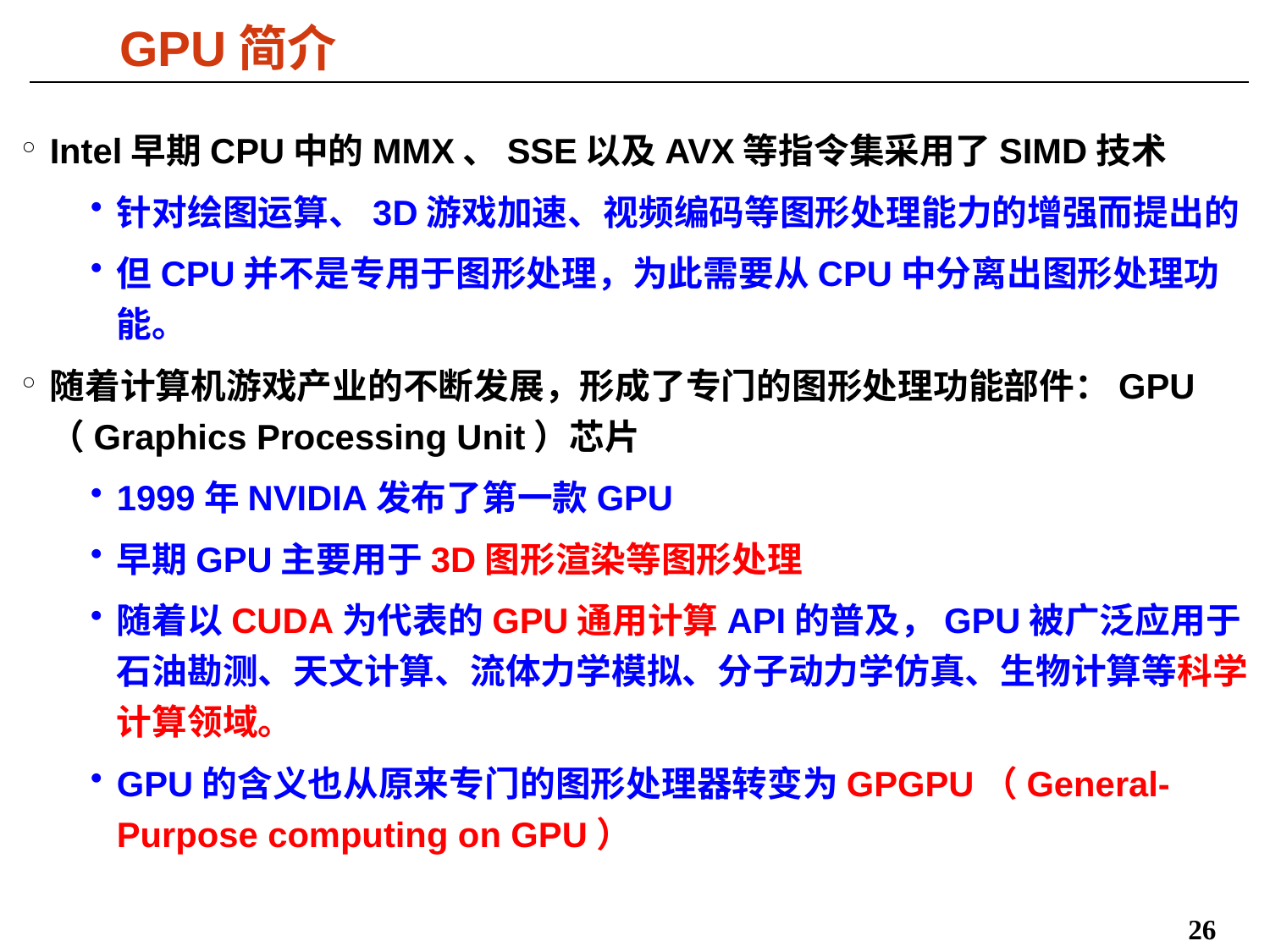

# GPU简介
Intel早期CPU中的MMX、SSE以及AVX等指令集采用了SIMD技术
针对绘图运算、3D游戏加速、视频编码等图形处理能力的增强而提出的
但CPU并不是专用于图形处理，为此需要从CPU中分离出图形处理功能。
随着计算机游戏产业的不断发展，形成了专门的图形处理功能部件：GPU（Graphics Processing Unit）芯片
1999年NVIDIA发布了第一款GPU
早期GPU主要用于3D图形渲染等图形处理
随着以CUDA为代表的GPU通用计算API的普及，GPU被广泛应用于石油勘测、天文计算、流体力学模拟、分子动力学仿真、生物计算等科学计算领域。
GPU的含义也从原来专门的图形处理器转变为GPGPU（General-Purpose computing on GPU）